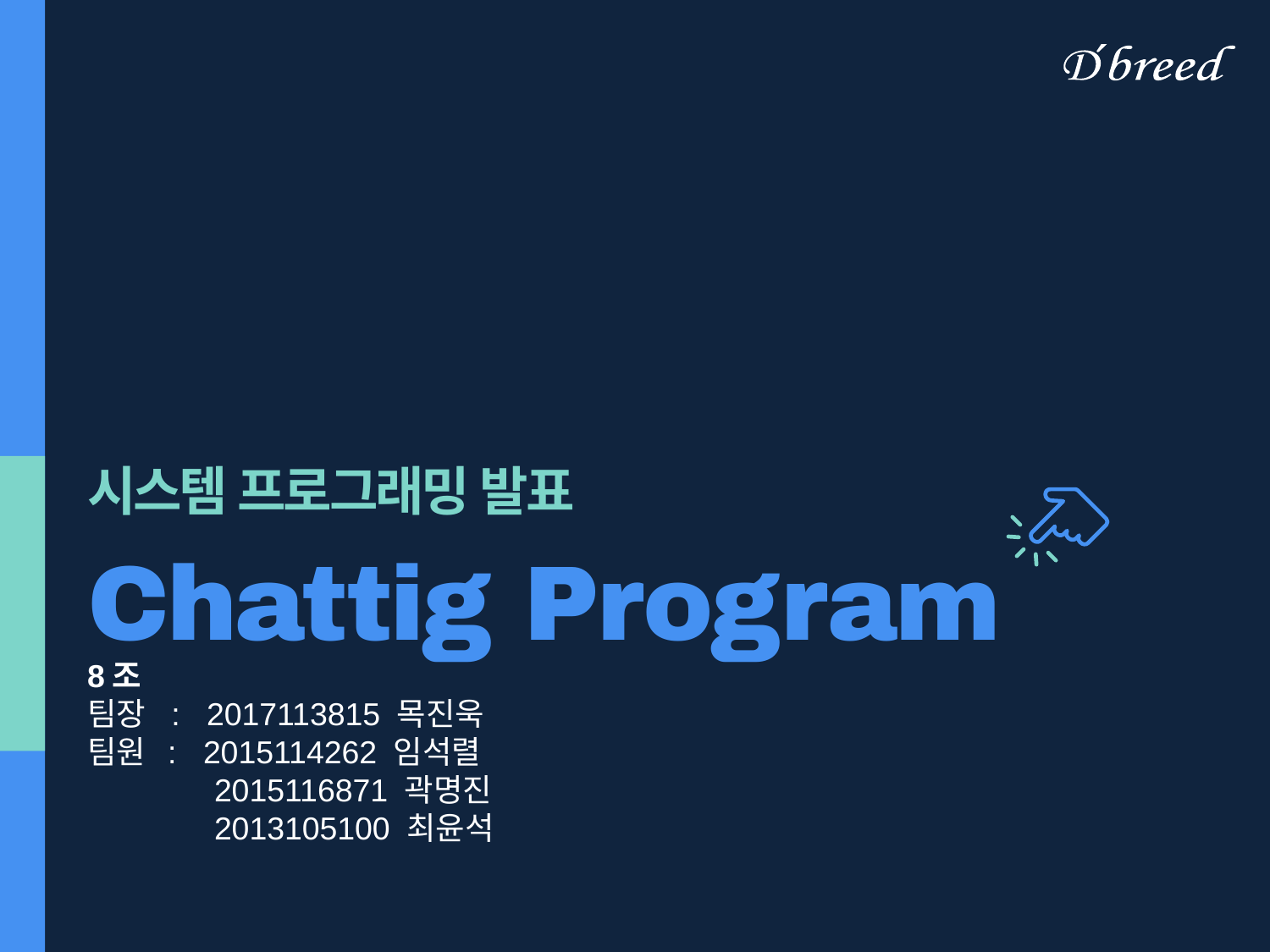

시스템 프로그래밍 발표
Chattig Program
8조
팀장  :   2017113815 목진욱
팀원  :   2015114262 임석렬
	2015116871 곽명진
	2013105100 최윤석